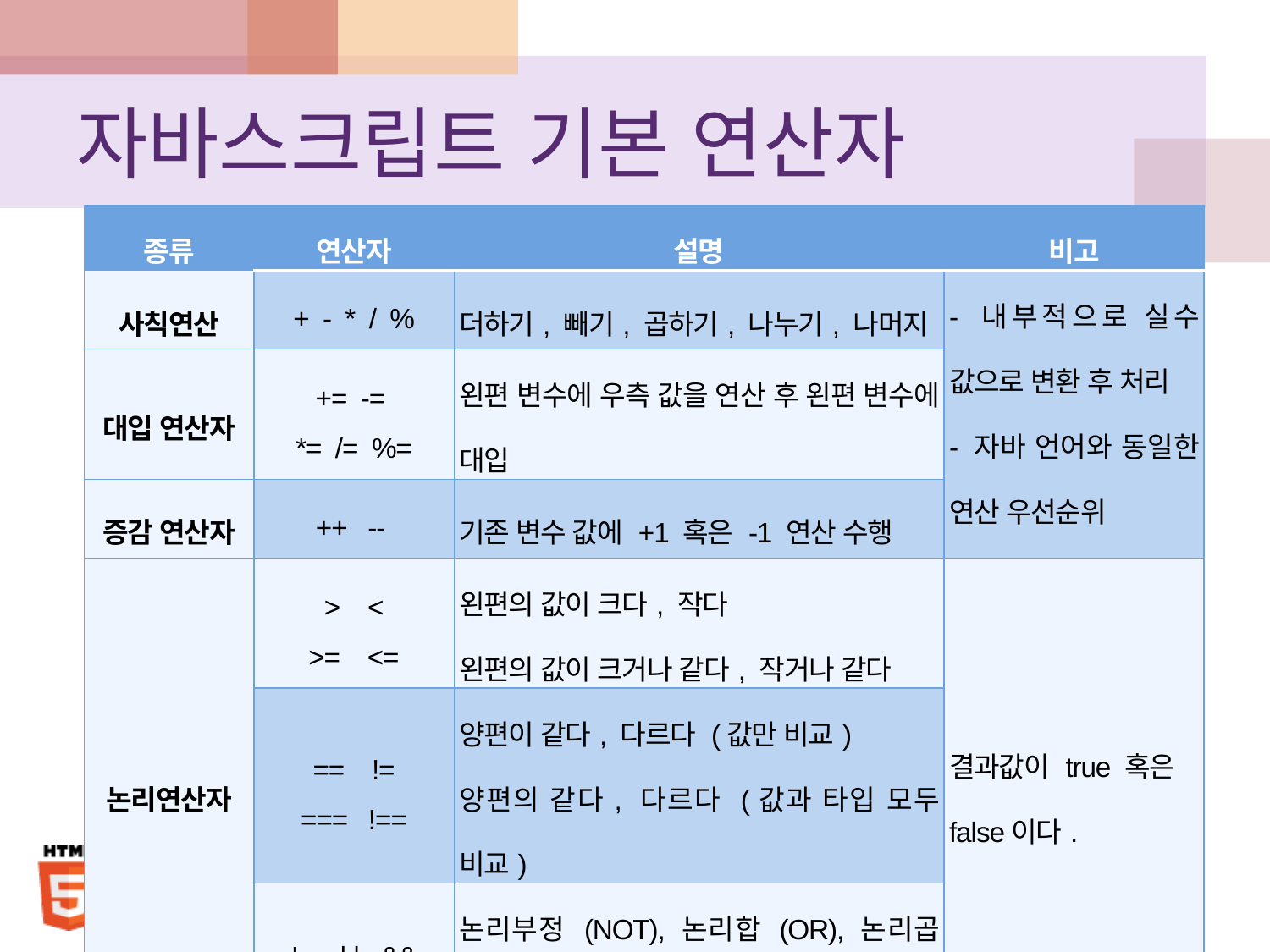

# 자바스크립트 기본 연산자
| 종류 | 연산자 | 설명 | 비고 |
| --- | --- | --- | --- |
| 사칙연산 | + - \* / % | 더하기, 빼기, 곱하기, 나누기, 나머지 | - 내부적으로 실수 값으로 변환 후 처리 - 자바 언어와 동일한 연산 우선순위 |
| 대입 연산자 | += -= \*= /= %= | 왼편 변수에 우측 값을 연산 후 왼편 변수에 대입 |  |
| 증감 연산자 | ++ -- | 기존 변수 값에 +1 혹은 -1 연산 수행 |  |
| 논리연산자 | > < >= <= | 왼편의 값이 크다, 작다 왼편의 값이 크거나 같다, 작거나 같다 | 결과값이 true 혹은 false이다. |
|  | == != === !== | 양편이 같다, 다르다 (값만 비교) 양편의 같다, 다르다 (값과 타입 모두 비교) |  |
|  | ! | | && | 논리부정 (NOT), 논리합 (OR), 논리곱 (AND) 연산 |  |
17
자바스크립트 프로그래밍기초